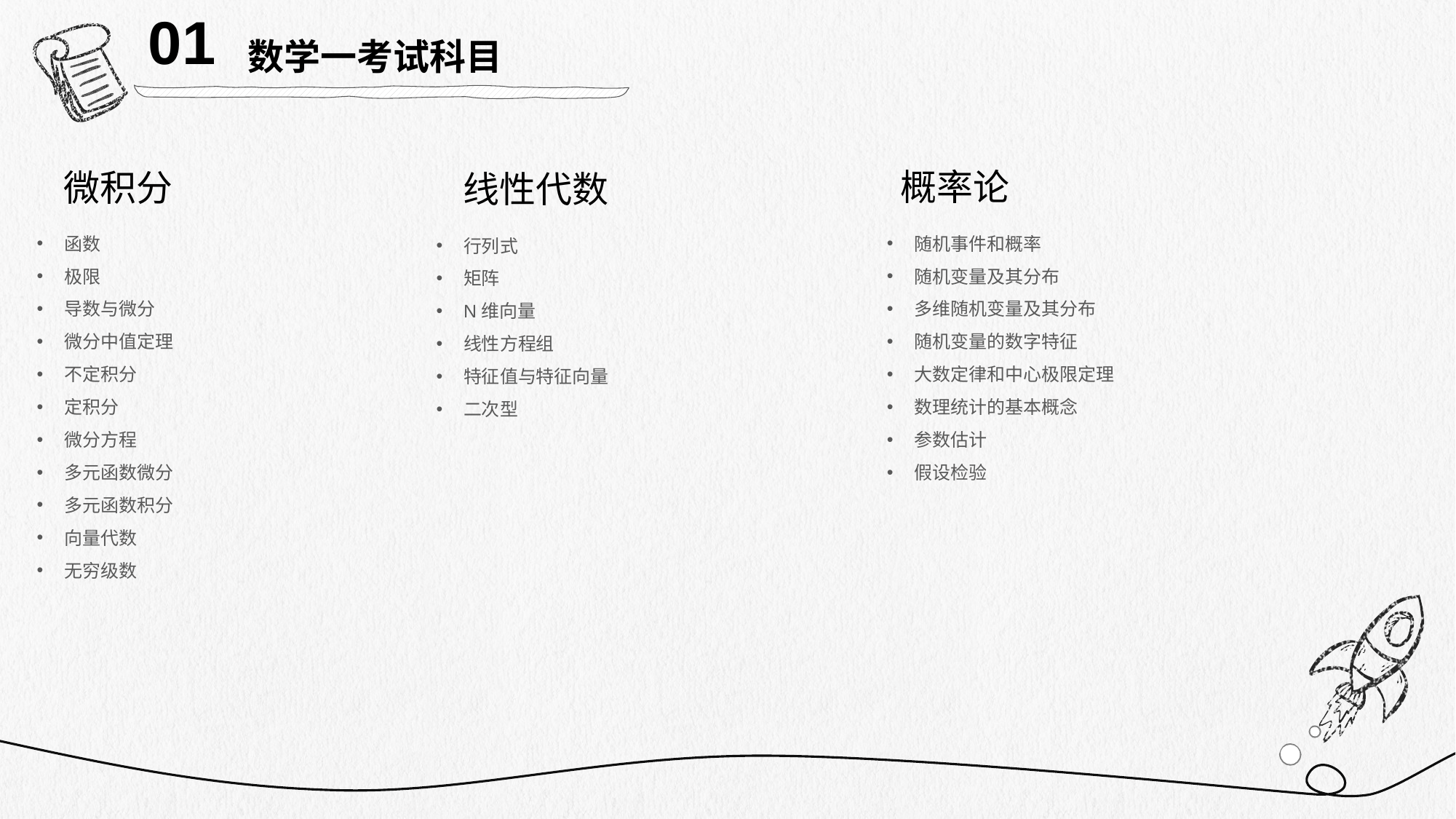

01
数学一考试科目
概率论
微积分
线性代数
函数
极限
导数与微分
微分中值定理
不定积分
定积分
微分方程
多元函数微分
多元函数积分
向量代数
无穷级数
随机事件和概率
随机变量及其分布
多维随机变量及其分布
随机变量的数字特征
大数定律和中心极限定理
数理统计的基本概念
参数估计
假设检验
行列式
矩阵
N维向量
线性方程组
特征值与特征向量
二次型